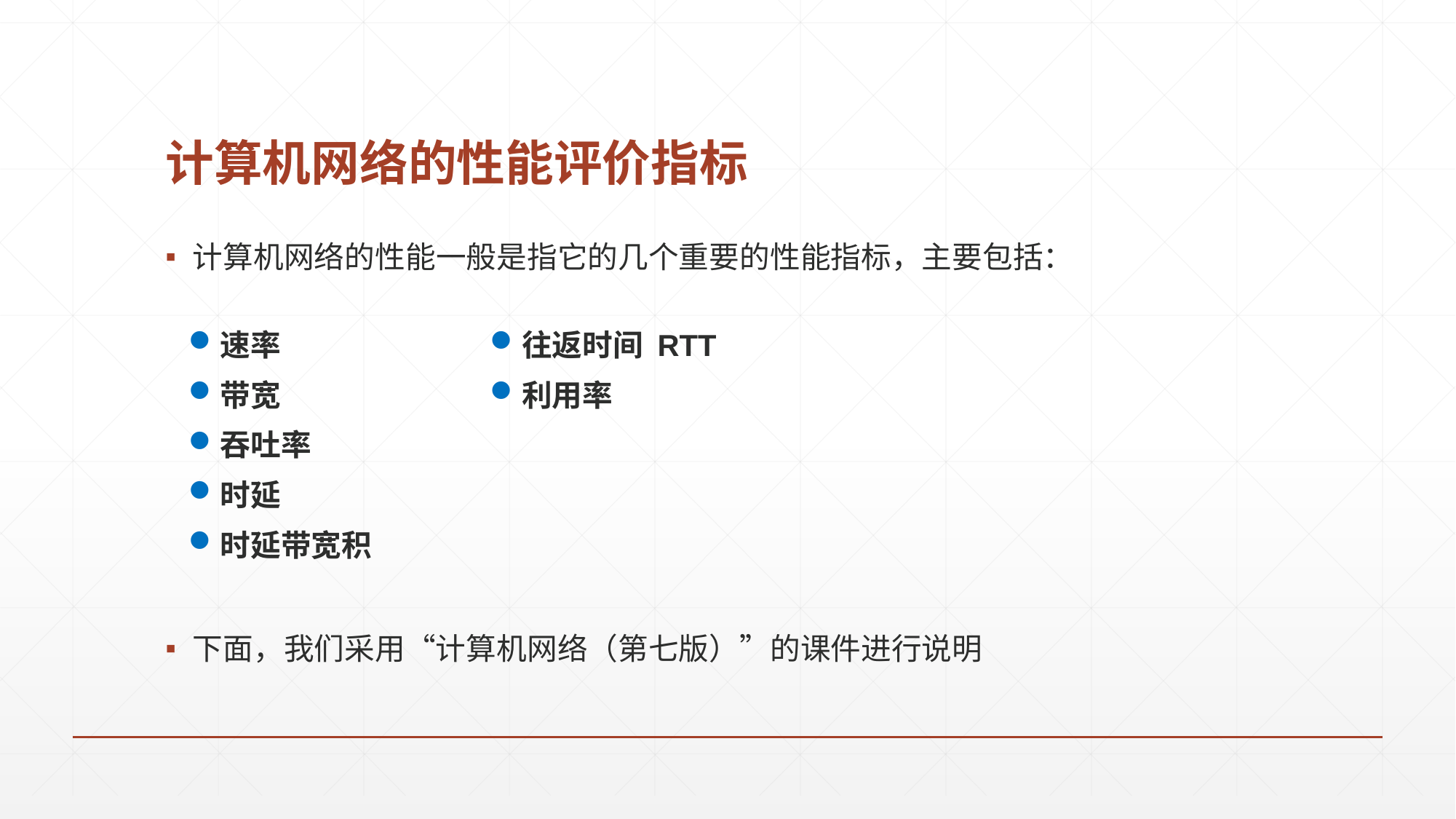

# 计算机网络的性能评价指标
计算机网络的性能一般是指它的几个重要的性能指标，主要包括：
下面，我们采用“计算机网络（第七版）”的课件进行说明
速率
带宽
吞吐率
时延
时延带宽积

往返时间 RTT
利用率